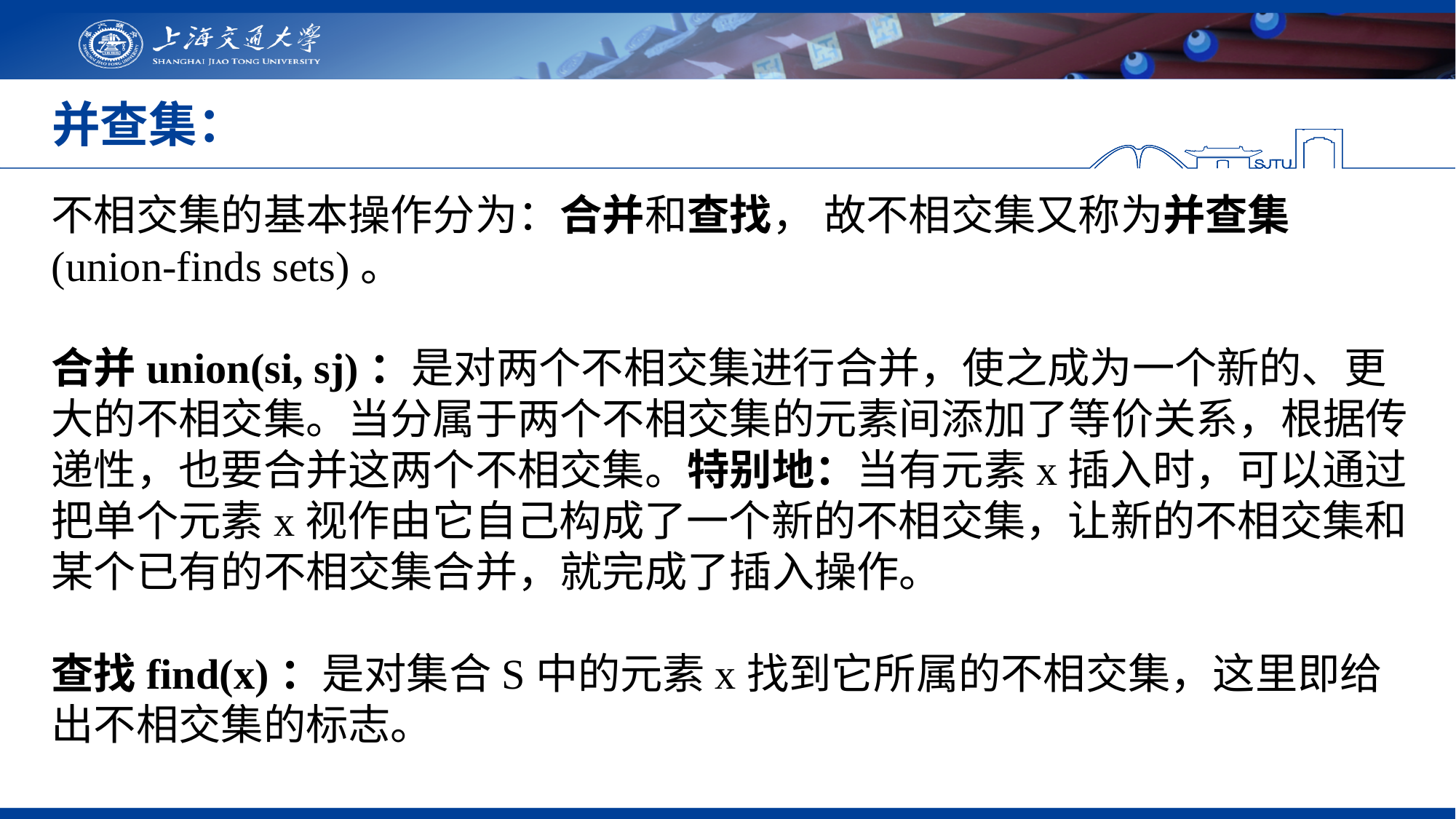

# 并查集：
不相交集的基本操作分为：合并和查找， 故不相交集又称为并查集(union-finds sets)。

合并union(si, sj)：是对两个不相交集进行合并，使之成为一个新的、更大的不相交集。当分属于两个不相交集的元素间添加了等价关系，根据传递性，也要合并这两个不相交集。特别地：当有元素x插入时，可以通过把单个元素x视作由它自己构成了一个新的不相交集，让新的不相交集和某个已有的不相交集合并，就完成了插入操作。

查找find(x)：是对集合S中的元素x找到它所属的不相交集，这里即给出不相交集的标志。